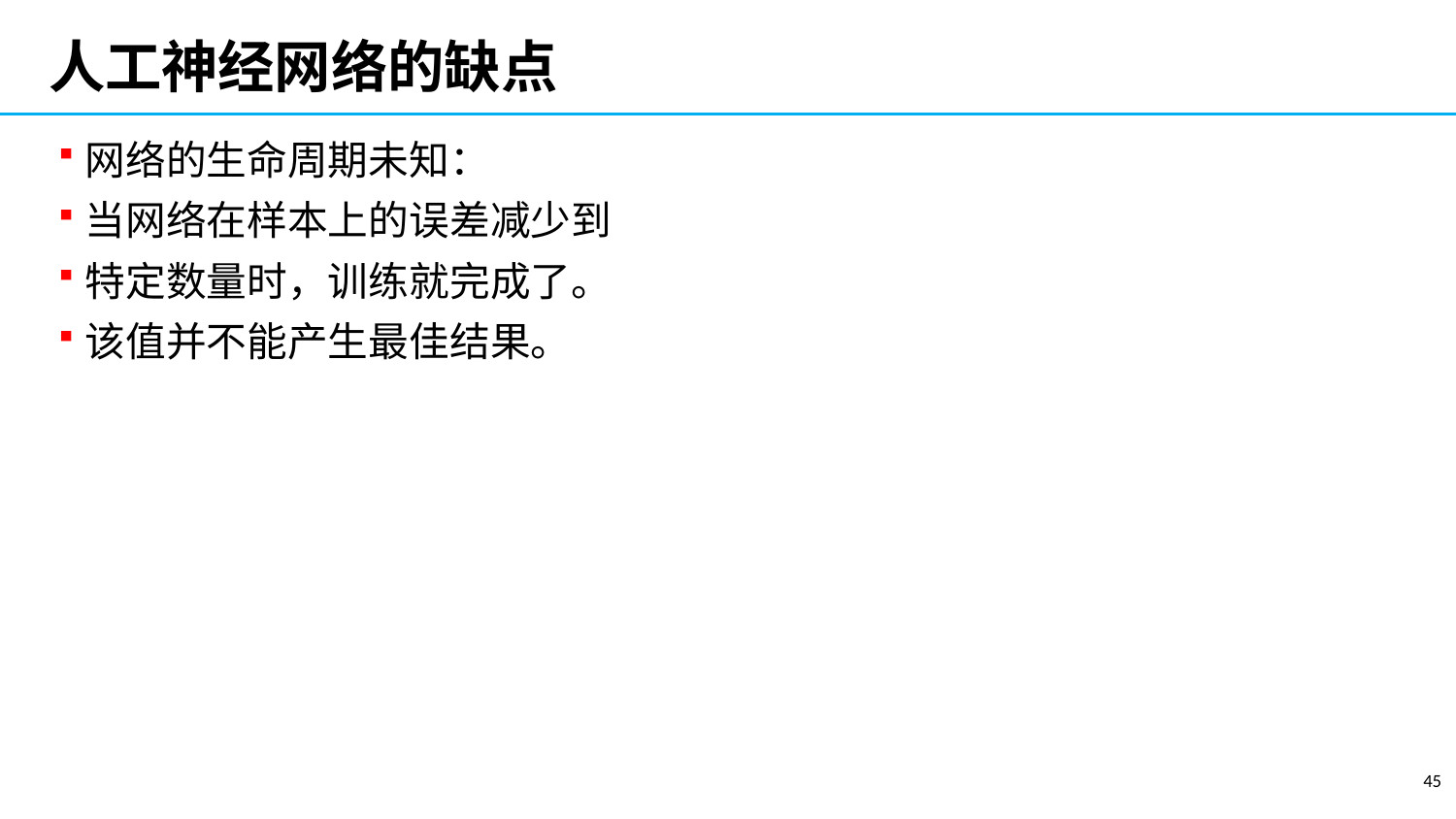

# 人工神经网络的缺点
网络的生命周期未知：
当网络在样本上的误差减少到
特定数量时，训练就完成了。
该值并不能产生最佳结果。

45